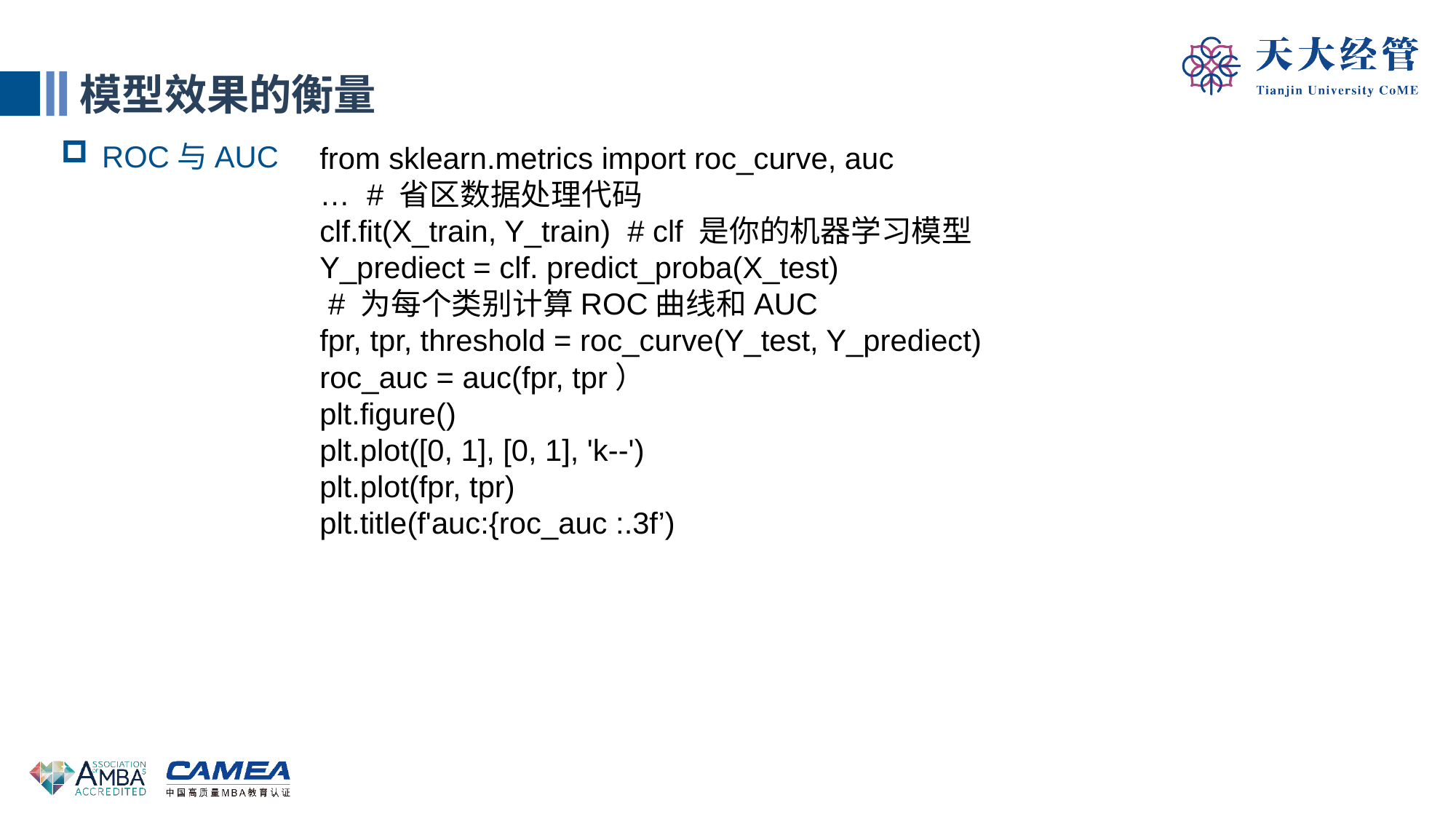

模型效果的衡量

ROC与AUC
from sklearn.metrics import roc_curve, auc
…  # 省区数据处理代码
clf.fit(X_train, Y_train)  # clf 是你的机器学习模型
Y_prediect = clf. predict_proba(X_test)
 # 为每个类别计算ROC曲线和AUC
fpr, tpr, threshold = roc_curve(Y_test, Y_prediect)
roc_auc = auc(fpr, tpr）
plt.figure()
plt.plot([0, 1], [0, 1], 'k--')
plt.plot(fpr, tpr)
plt.title(f'auc:{roc_auc :.3f’)